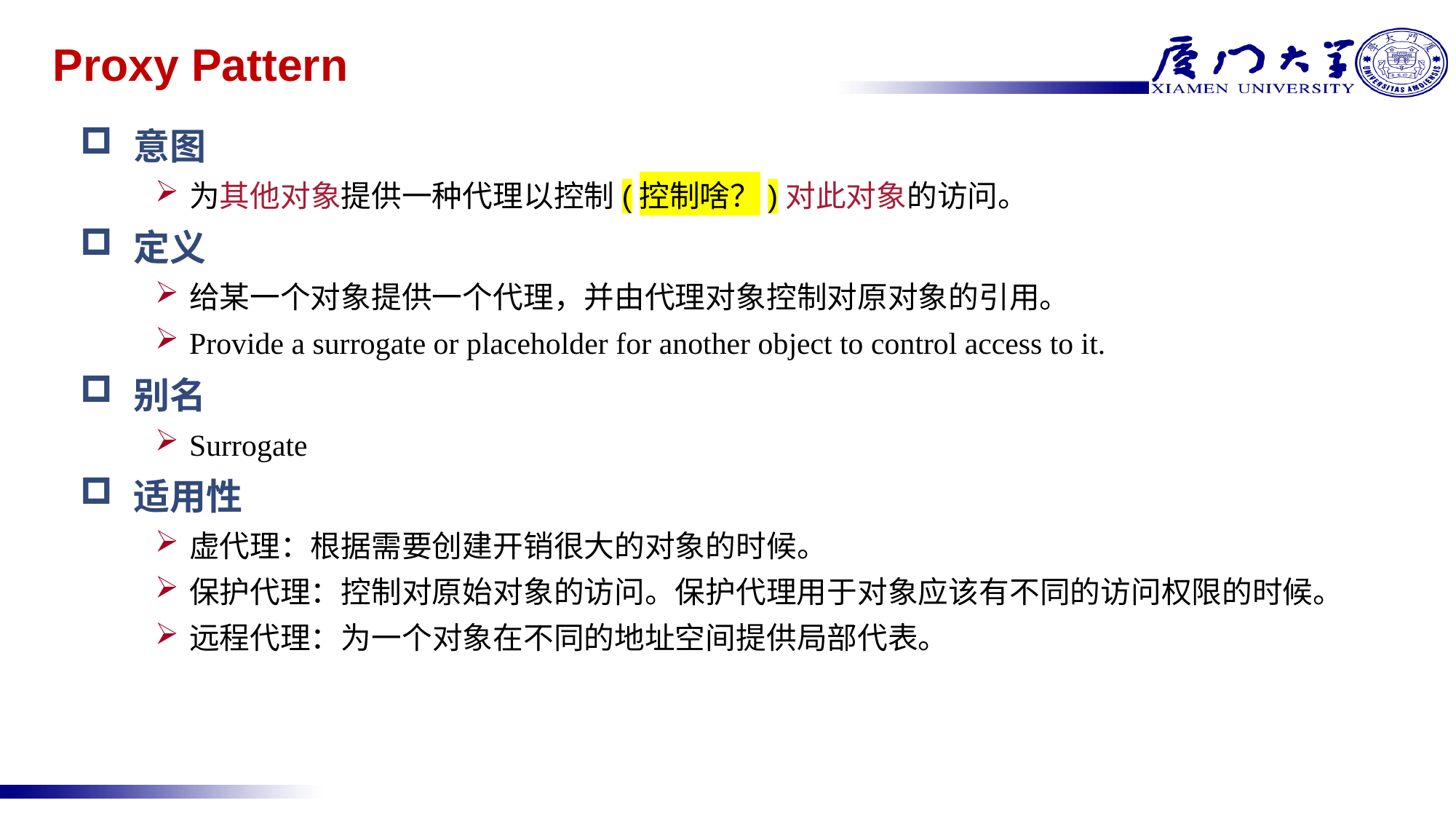

# Proxy Pattern
意图
为其他对象提供一种代理以控制(控制啥？)对此对象的访问。
定义
给某一个对象提供一个代理，并由代理对象控制对原对象的引用。
Provide a surrogate or placeholder for another object to control access to it.
别名
Surrogate
适用性
虚代理：根据需要创建开销很大的对象的时候。
保护代理：控制对原始对象的访问。保护代理用于对象应该有不同的访问权限的时候。
远程代理：为一个对象在不同的地址空间提供局部代表。